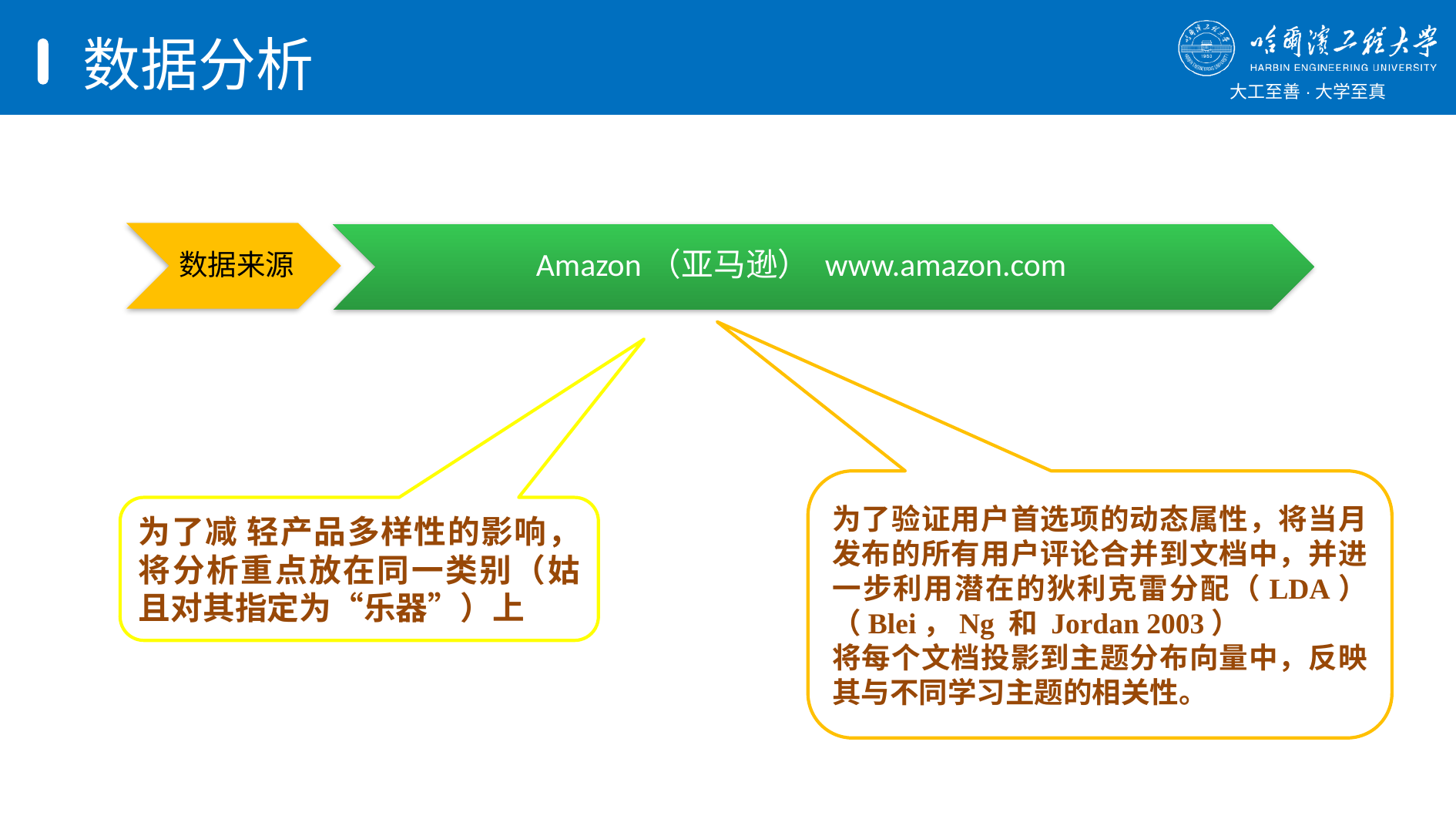

# 数据分析

数据来源
Amazon（亚马逊） www.amazon.com

为了验证用户首选项的动态属性，将当月发布的所有用户评论合并到文档中，并进一步利用潜在的狄利克雷分配（LDA）（Blei，Ng 和 Jordan 2003）
将每个文档投影到主题分布向量中，反映其与不同学习主题的相关性。
为了减 轻产品多样性的影响，将分析重点放在同一类别（姑且对其指定为“乐器”）上